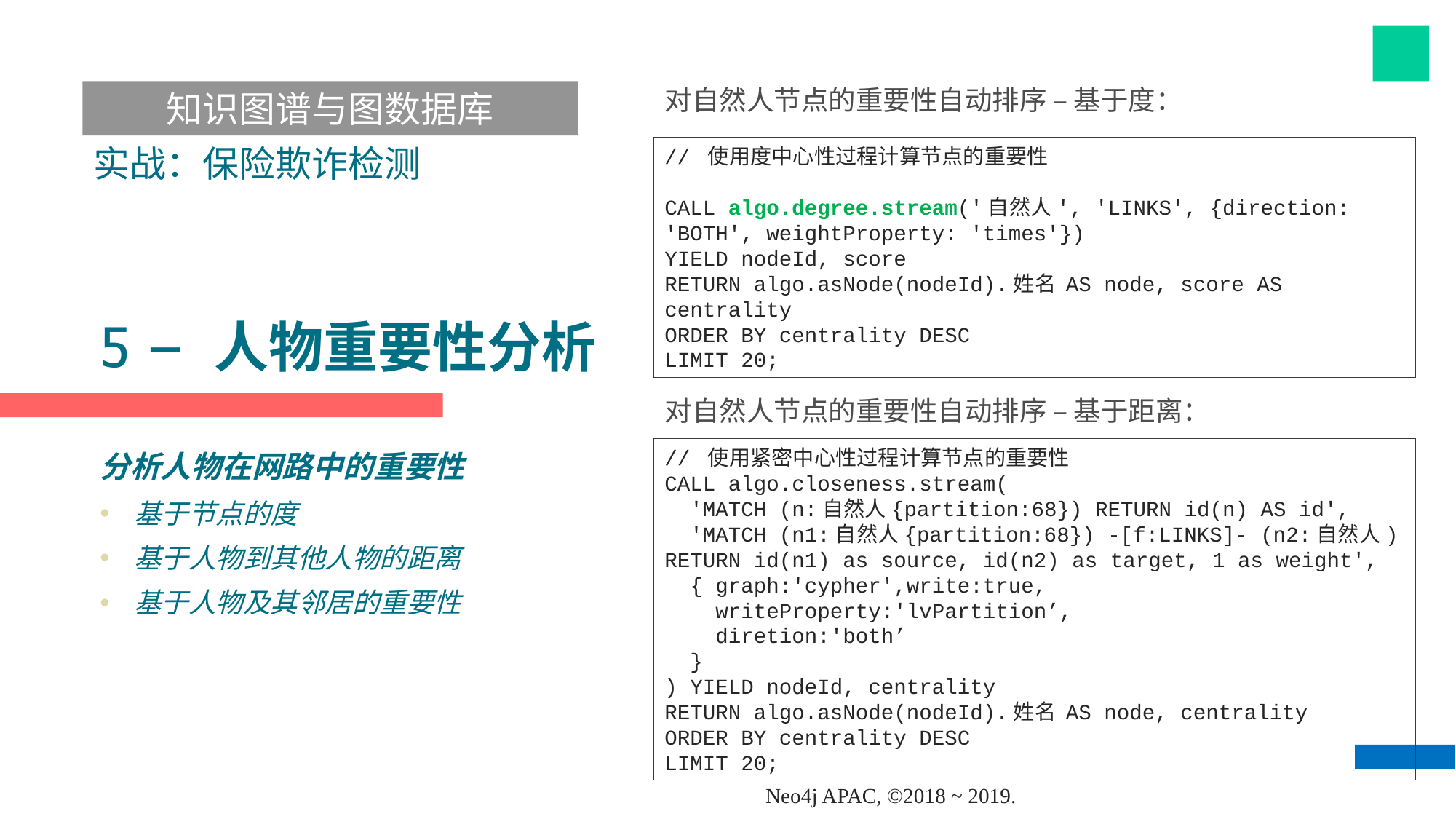

知识图谱与图数据库
对自然人节点的重要性自动排序 – 基于度：

实战：保险欺诈检测
// 使用度中心性过程计算节点的重要性

CALL algo.degree.stream('自然人', 'LINKS', {direction: 'BOTH', weightProperty: 'times'})
YIELD nodeId, score
RETURN algo.asNode(nodeId).姓名 AS node, score AS centrality
ORDER BY centrality DESC
LIMIT 20;
# 5 – 人物重要性分析
对自然人节点的重要性自动排序 – 基于距离：

// 使用紧密中心性过程计算节点的重要性
CALL algo.closeness.stream(
  'MATCH (n:自然人{partition:68}) RETURN id(n) AS id',
  'MATCH (n1:自然人{partition:68}) -[f:LINKS]- (n2:自然人) RETURN id(n1) as source, id(n2) as target, 1 as weight',
  { graph:'cypher',write:true,
    writeProperty:'lvPartition’,
    diretion:'both’
  }
) YIELD nodeId, centrality
RETURN algo.asNode(nodeId).姓名 AS node, centrality
ORDER BY centrality DESC
LIMIT 20;
分析人物在网路中的重要性
基于节点的度
基于人物到其他人物的距离
基于人物及其邻居的重要性